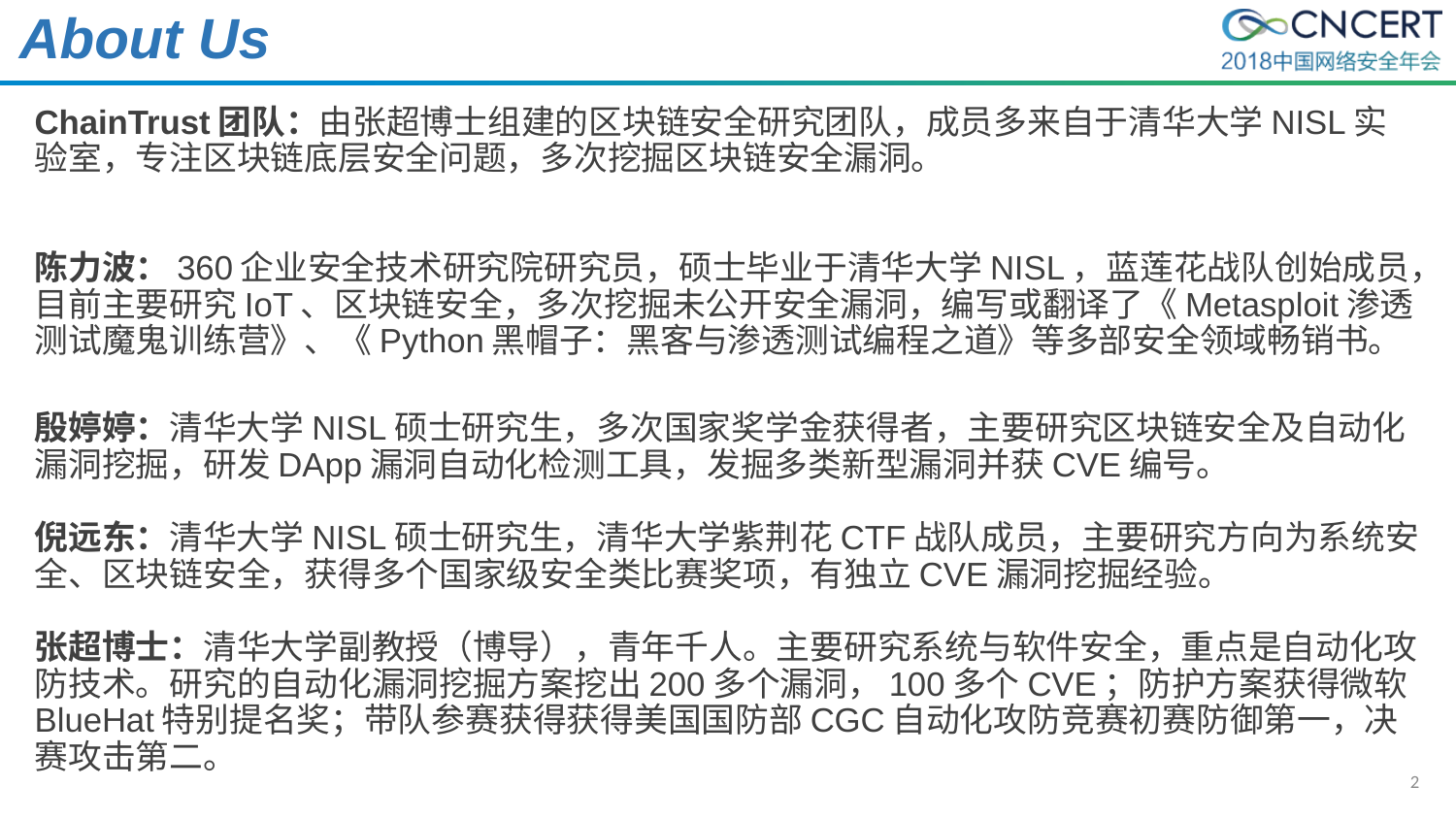

# About Us
ChainTrust团队：由张超博士组建的区块链安全研究团队，成员多来自于清华大学NISL实验室，专注区块链底层安全问题，多次挖掘区块链安全漏洞。

陈力波：360企业安全技术研究院研究员，硕士毕业于清华大学NISL，蓝莲花战队创始成员，目前主要研究IoT、区块链安全，多次挖掘未公开安全漏洞，编写或翻译了《Metasploit渗透测试魔鬼训练营》、《Python黑帽子：黑客与渗透测试编程之道》等多部安全领域畅销书。

殷婷婷：清华大学NISL硕士研究生，多次国家奖学金获得者，主要研究区块链安全及自动化漏洞挖掘，研发DApp漏洞自动化检测工具，发掘多类新型漏洞并获CVE编号。

倪远东：清华大学NISL硕士研究生，清华大学紫荆花CTF战队成员，主要研究方向为系统安全、区块链安全，获得多个国家级安全类比赛奖项，有独立CVE漏洞挖掘经验。

张超博士：清华大学副教授（博导），青年千人。主要研究系统与软件安全，重点是自动化攻防技术。研究的自动化漏洞挖掘方案挖出200多个漏洞，100多个CVE；防护方案获得微软BlueHat特别提名奖；带队参赛获得获得美国国防部CGC自动化攻防竞赛初赛防御第一，决赛攻击第二。
2